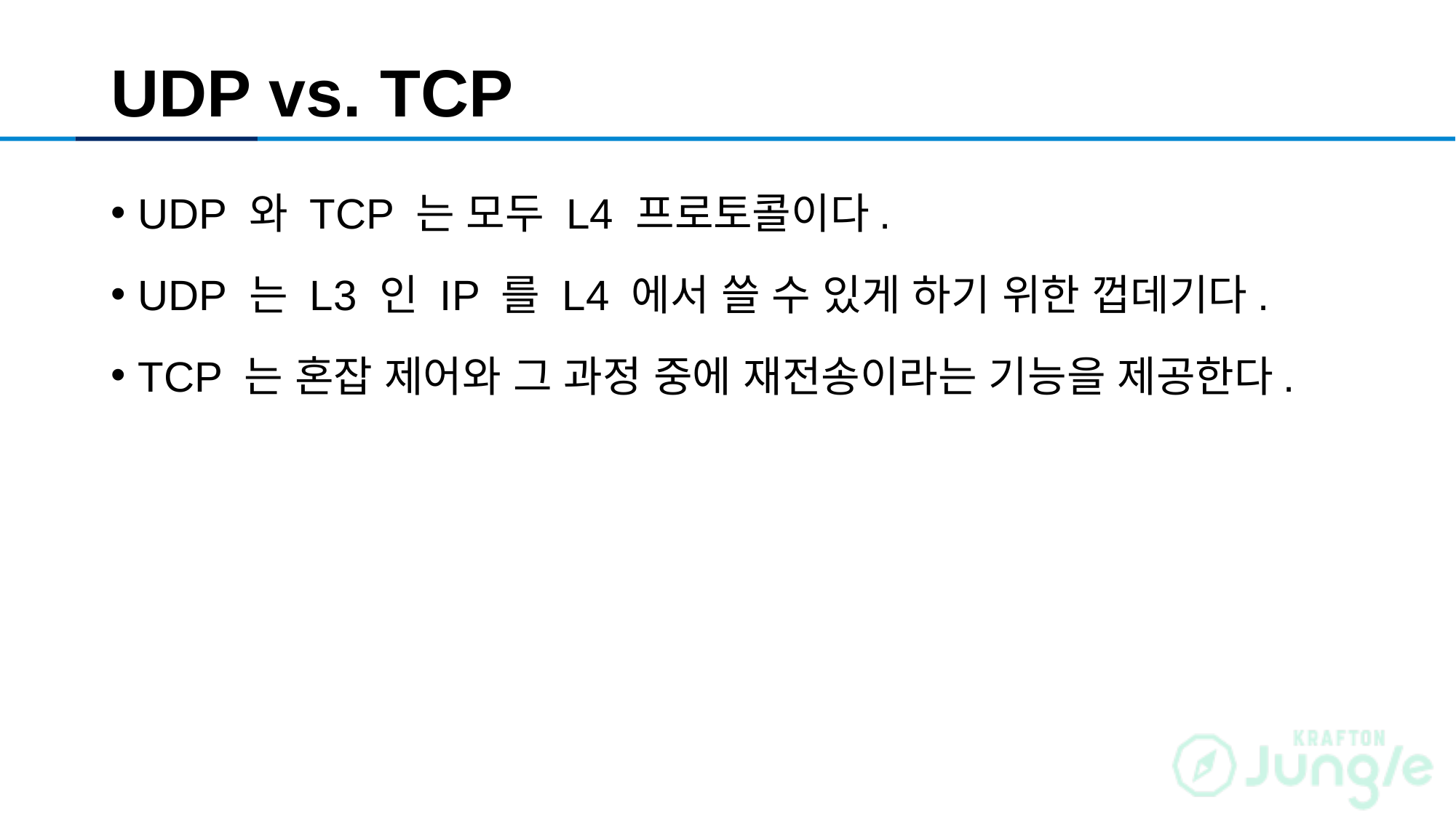

# UDP vs. TCP
UDP 와 TCP 는 모두 L4 프로토콜이다.
UDP 는 L3 인 IP 를 L4 에서 쓸 수 있게 하기 위한 껍데기다.
TCP 는 혼잡 제어와 그 과정 중에 재전송이라는 기능을 제공한다.